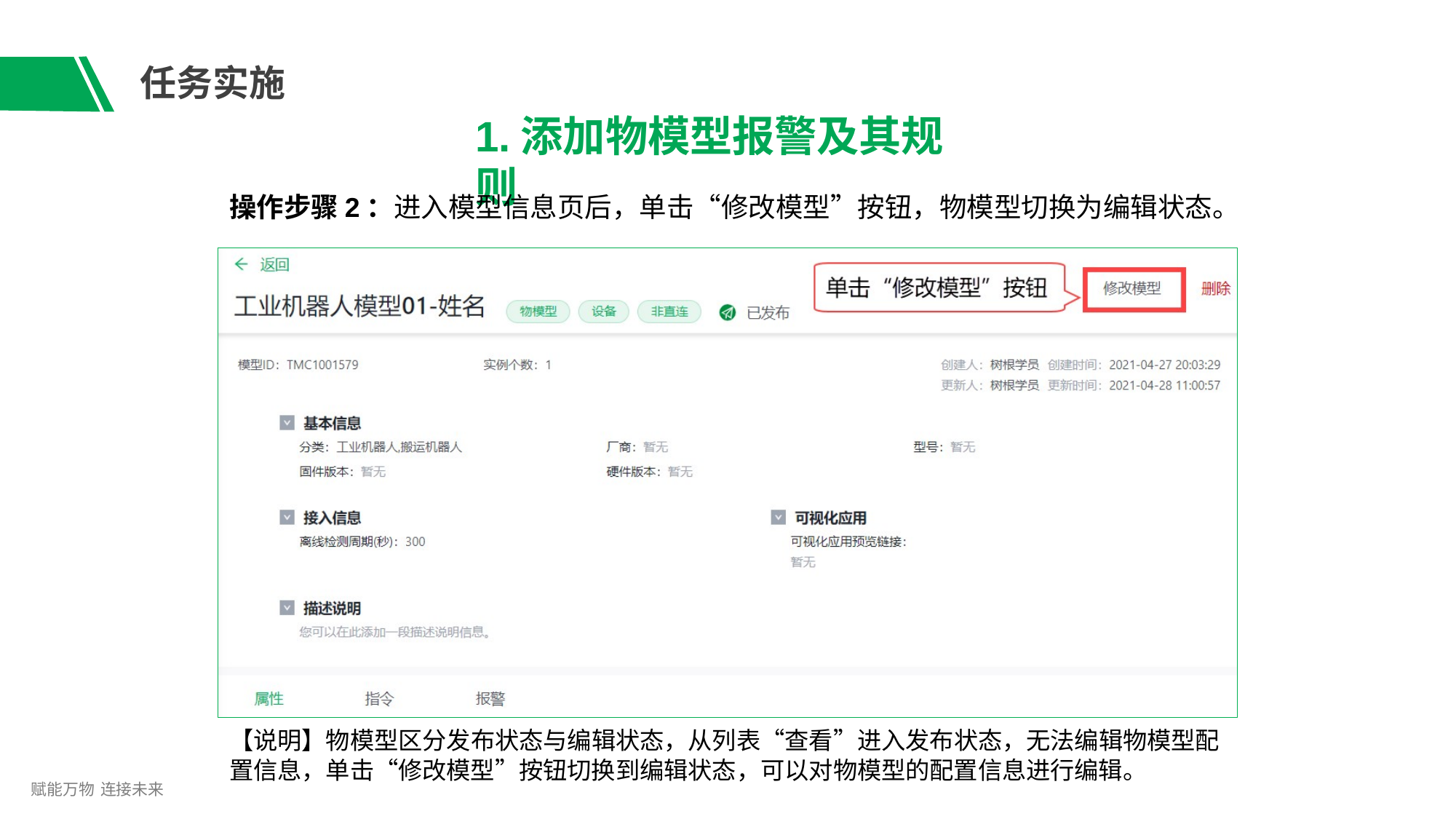

# 任务实施
1.添加物模型报警及其规则
操作步骤2：进入模型信息页后，单击“修改模型”按钮，物模型切换为编辑状态。

【说明】物模型区分发布状态与编辑状态，从列表“查看”进入发布状态，无法编辑物模型配 置信息，单击“修改模型”按钮切换到编辑状态，可以对物模型的配置信息进行编辑。
赋能万物 连接未来